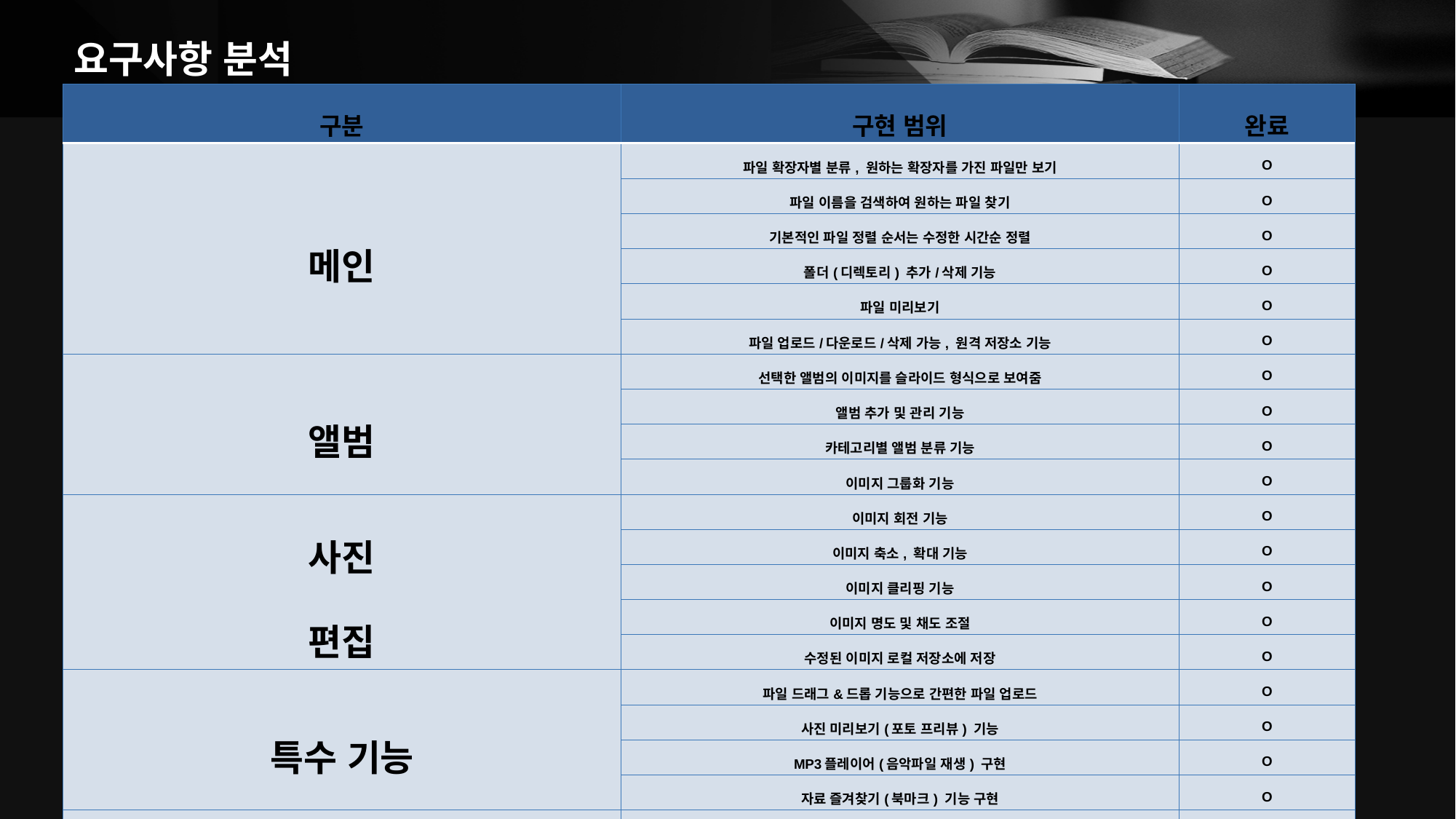

# 요구사항 분석
| 구분 | 구현 범위 | 완료 |
| --- | --- | --- |
| 메인 | 파일 확장자별 분류, 원하는 확장자를 가진 파일만 보기 | O |
|  | 파일 이름을 검색하여 원하는 파일 찾기 | O |
|  | 기본적인 파일 정렬 순서는 수정한 시간순 정렬 | O |
|  | 폴더(디렉토리) 추가/삭제 기능 | O |
|  | 파일 미리보기 | O |
|  | 파일 업로드/다운로드/삭제 가능, 원격 저장소 기능 | O |
| 앨범 | 선택한 앨범의 이미지를 슬라이드 형식으로 보여줌 | O |
|  | 앨범 추가 및 관리 기능 | O |
|  | 카테고리별 앨범 분류 기능 | O |
|  | 이미지 그룹화 기능 | O |
| 사진 편집 | 이미지 회전 기능 | O |
|  | 이미지 축소, 확대 기능 | O |
|  | 이미지 클리핑 기능 | O |
|  | 이미지 명도 및 채도 조절 | O |
|  | 수정된 이미지 로컬 저장소에 저장 | O |
| 특수 기능 | 파일 드래그&드롭 기능으로 간편한 파일 업로드 | O |
|  | 사진 미리보기(포토 프리뷰) 기능 | O |
|  | MP3플레이어(음악파일 재생) 구현 | O |
|  | 자료 즐겨찾기(북마크) 기능 구현 | O |
| 데이터베이스 | 데이터베이스 연동 | O |
|  | 파일 객체화 및 카테고리 정렬 | O |